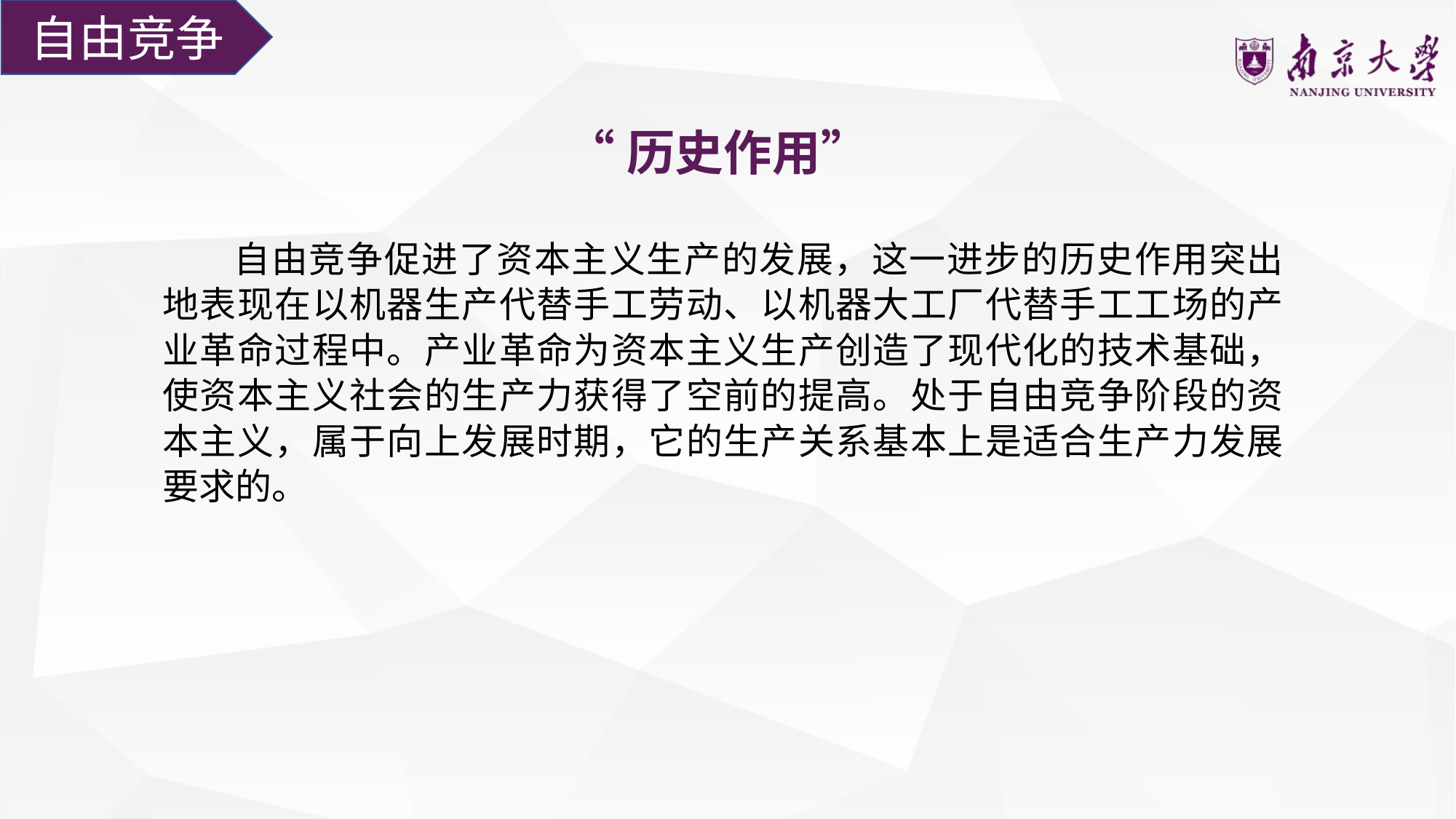

自由竞争
“历史作用”
  自由竞争促进了资本主义生产的发展，这一进步的历史作用突出地表现在以机器生产代替手工劳动、以机器大工厂代替手工工场的产业革命过程中。产业革命为资本主义生产创造了现代化的技术基础，使资本主义社会的生产力获得了空前的提高。处于自由竞争阶段的资本主义，属于向上发展时期，它的生产关系基本上是适合生产力发展要求的。